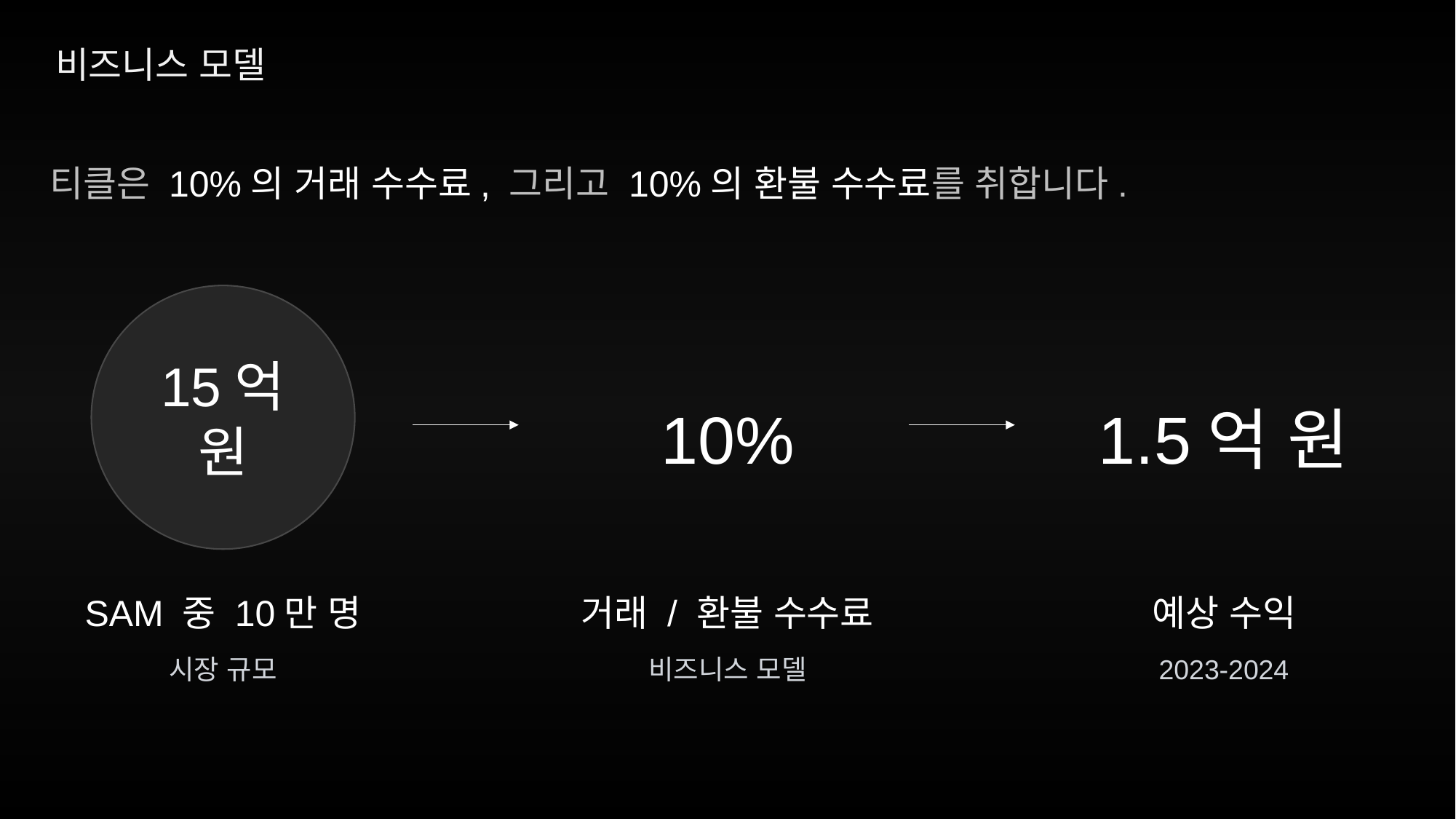

비즈니스 모델
티클은 10%의 거래 수수료, 그리고 10%의 환불 수수료를 취합니다.
15억 원
10%
1.5억 원
SAM 중 10만 명
거래 / 환불 수수료
예상 수익
시장 규모
비즈니스 모델
2023-2024